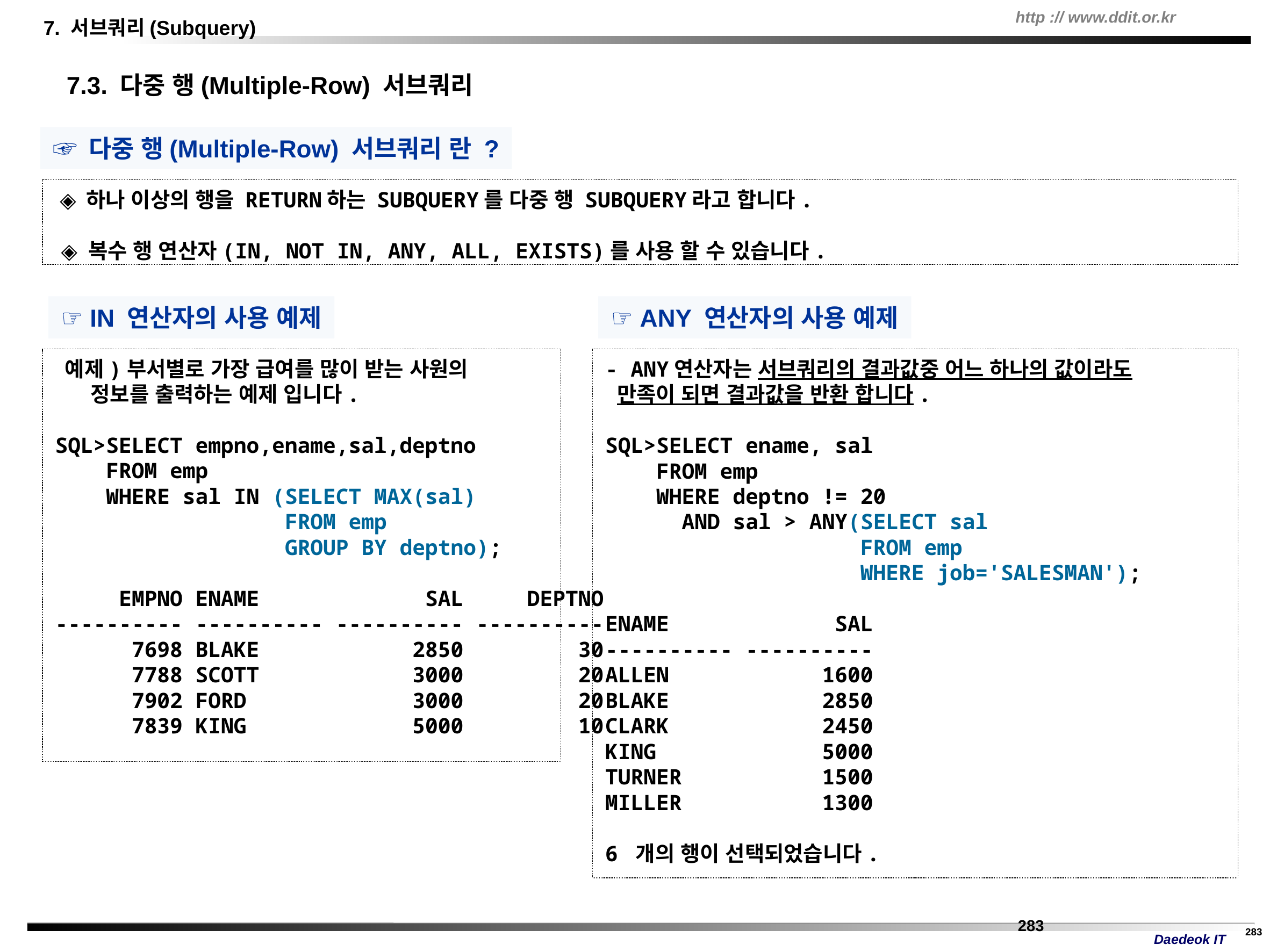

7. 서브쿼리(Subquery)
 7.3. 다중 행(Multiple-Row) 서브쿼리
☞ 다중 행(Multiple-Row) 서브쿼리 란 ?
 ◈ 하나 이상의 행을 RETURN하는 SUBQUERY를 다중 행 SUBQUERY라고 합니다.
 ◈ 복수 행 연산자(IN, NOT IN, ANY, ALL, EXISTS)를 사용 할 수 있습니다.
☞ IN 연산자의 사용 예제
☞ ANY 연산자의 사용 예제
 예제)부서별로 가장 급여를 많이 받는 사원의
      정보를 출력하는 예제 입니다.

SQL>SELECT empno,ename,sal,deptno
    FROM emp
    WHERE sal IN (SELECT MAX(sal)
                  FROM emp
                  GROUP BY deptno);

     EMPNO ENAME             SAL     DEPTNO
---------- ---------- ---------- ----------
      7698 BLAKE            2850         30
      7788 SCOTT            3000         20
      7902 FORD             3000         20
      7839 KING             5000         10
- ANY연산자는 서브쿼리의 결과값중 어느 하나의 값이라도
  만족이 되면 결과값을 반환 합니다.

SQL>SELECT ename, sal
    FROM emp
    WHERE deptno != 20
      AND sal > ANY(SELECT sal
                    FROM emp
                    WHERE job='SALESMAN');

ENAME             SAL
---------- ----------
ALLEN            1600
BLAKE            2850
CLARK            2450
KING             5000
TURNER           1500
MILLER           1300

6 개의 행이 선택되었습니다.
283